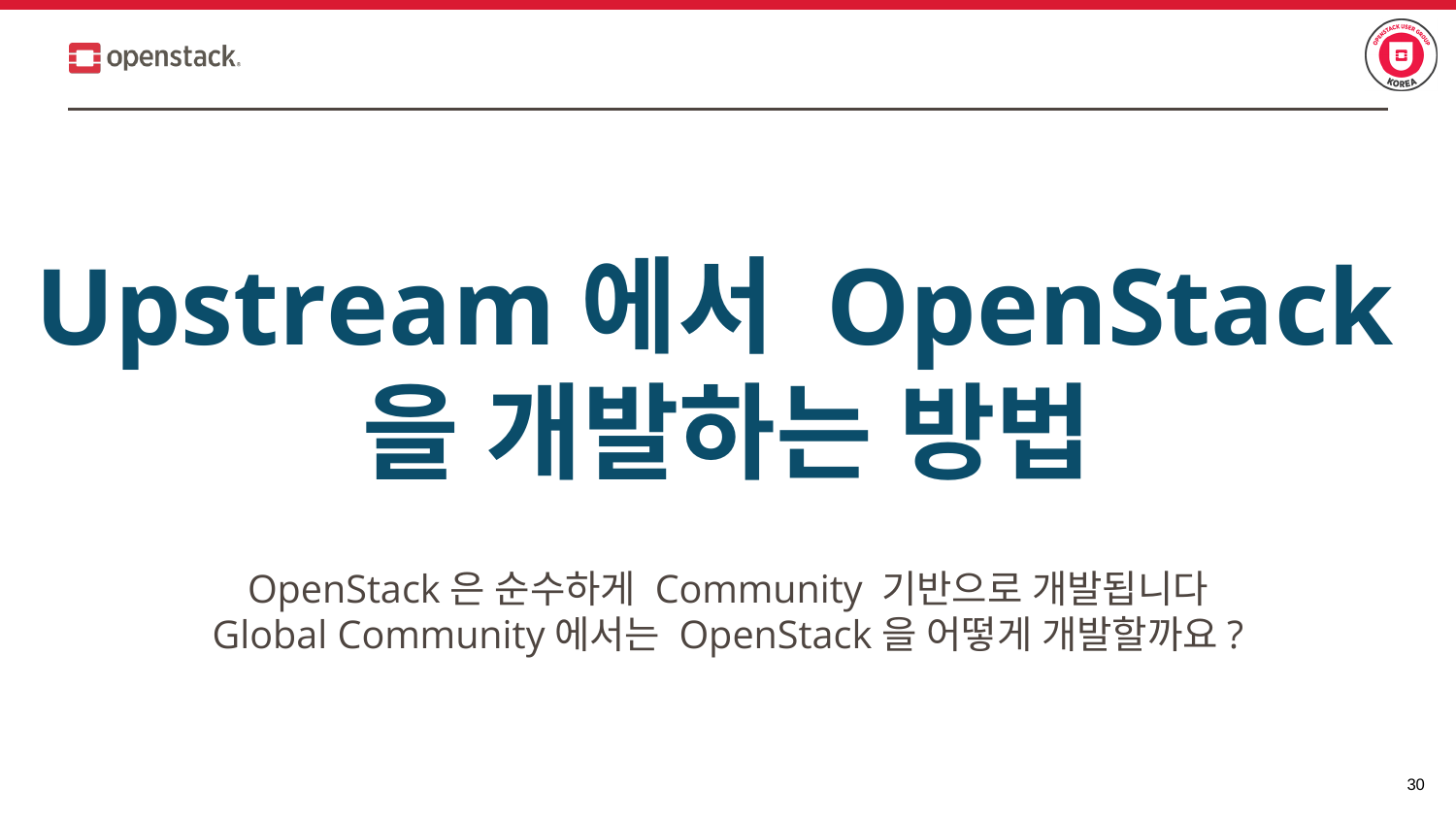

# Upstream에서 OpenStack을 개발하는 방법
OpenStack은 순수하게 Community 기반으로 개발됩니다
Global Community에서는 OpenStack을 어떻게 개발할까요?
30